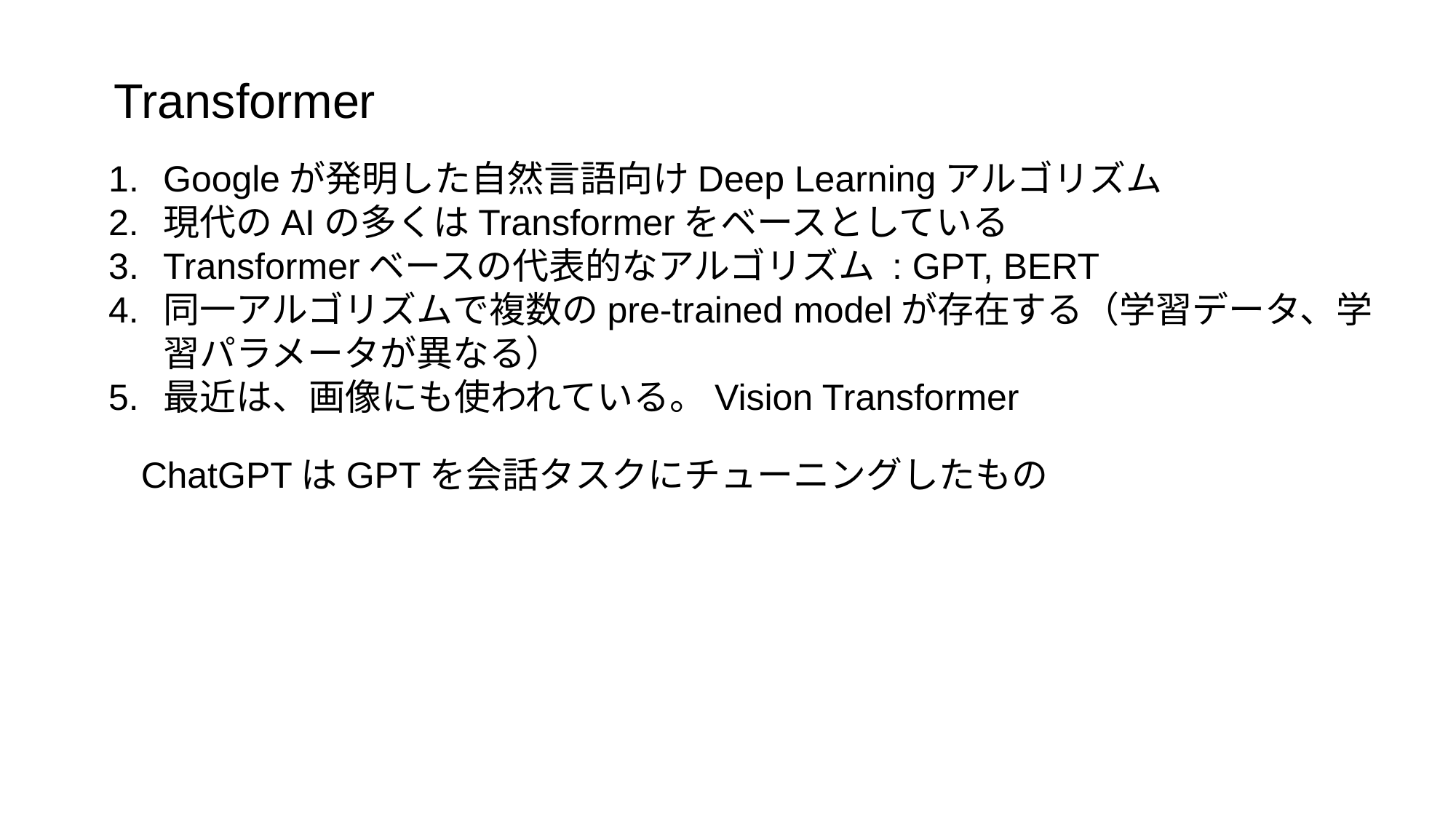

Transformer
Googleが発明した自然言語向けDeep Learningアルゴリズム
現代のAIの多くはTransformerをベースとしている
Transformerベースの代表的なアルゴリズム : GPT, BERT
同一アルゴリズムで複数のpre-trained modelが存在する（学習データ、学習パラメータが異なる）
最近は、画像にも使われている。Vision Transformer
ChatGPTはGPTを会話タスクにチューニングしたもの